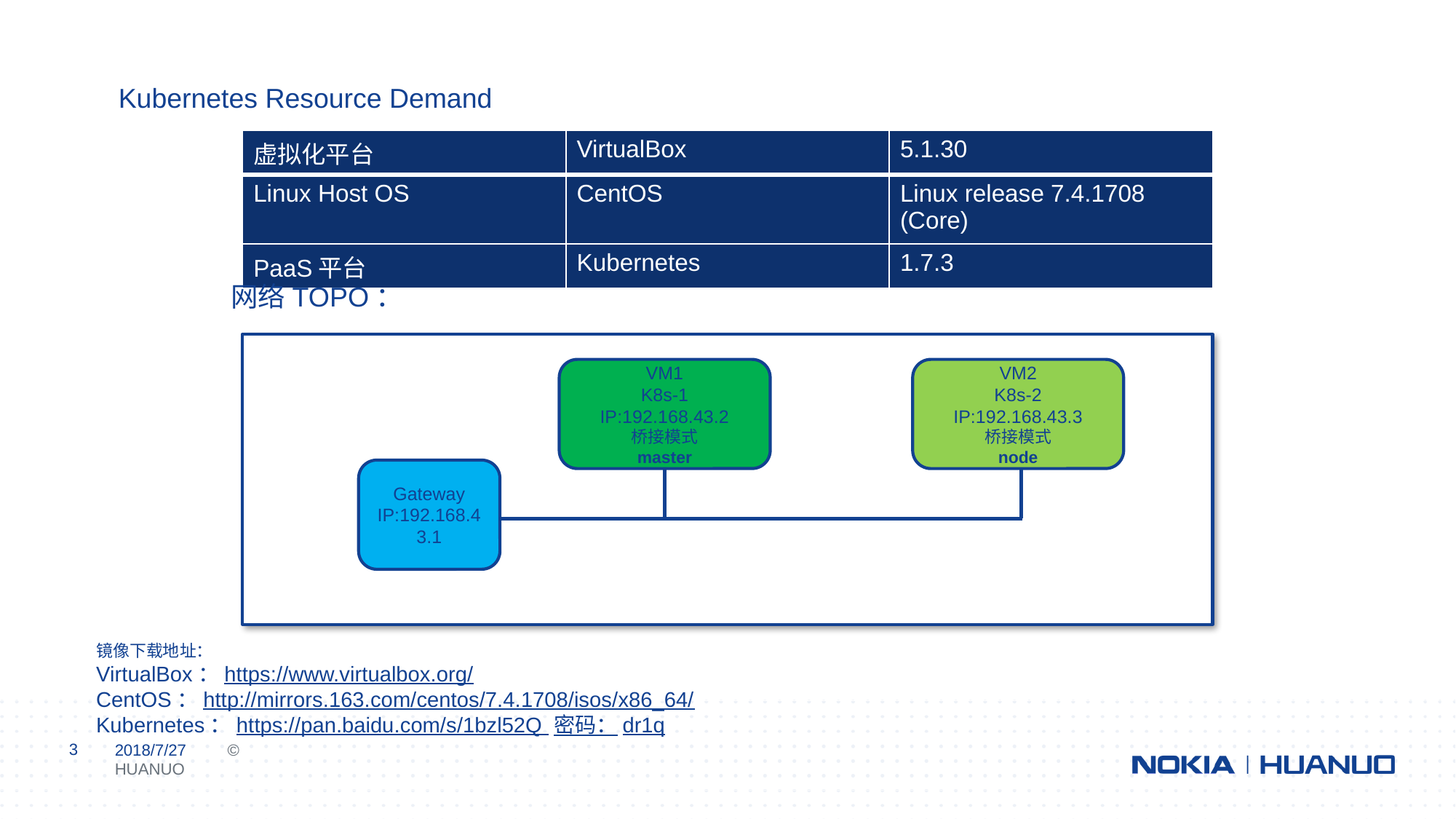

Kubernetes Resource Demand
| 虚拟化平台 | VirtualBox | 5.1.30 |
| --- | --- | --- |
| Linux Host OS | CentOS | Linux release 7.4.1708 (Core) |
| PaaS平台 | Kubernetes | 1.7.3 |
网络TOPO：

VM1
K8s-1
IP:192.168.43.2
桥接模式
master
VM2
K8s-2
IP:192.168.43.3
桥接模式
node
Gateway
IP:192.168.43.1
镜像下载地址：
VirtualBox：https://www.virtualbox.org/
CentOS：http://mirrors.163.com/centos/7.4.1708/isos/x86_64/
Kubernetes：https://pan.baidu.com/s/1bzl52Q 密码：dr1q